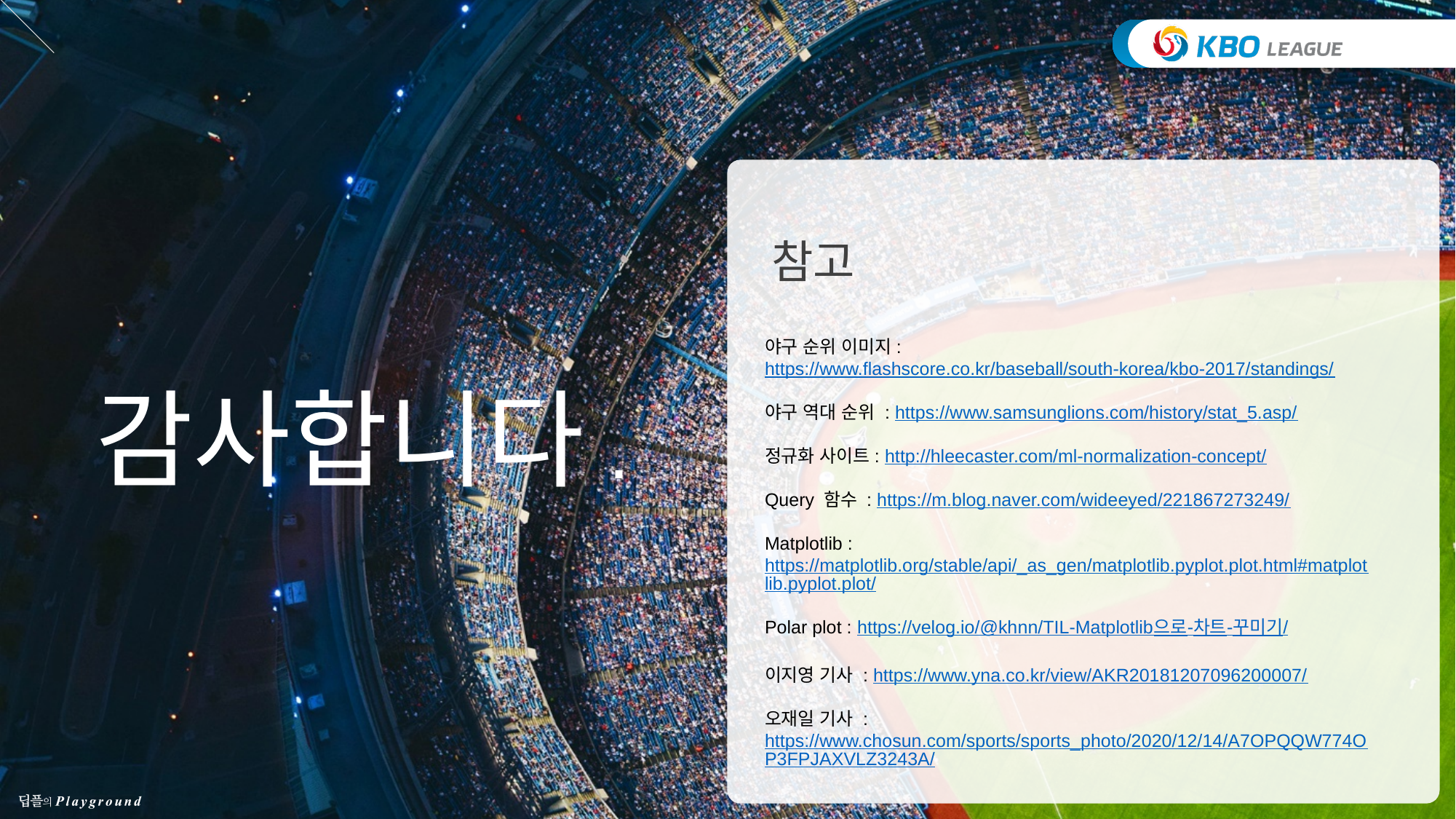

참고
감사합니다.
야구 순위 이미지: https://www.flashscore.co.kr/baseball/south-korea/kbo-2017/standings/

야구 역대 순위 : https://www.samsunglions.com/history/stat_5.asp/

정규화 사이트: http://hleecaster.com/ml-normalization-concept/

Query 함수 : https://m.blog.naver.com/wideeyed/221867273249/

Matplotlib : https://matplotlib.org/stable/api/_as_gen/matplotlib.pyplot.plot.html#matplotlib.pyplot.plot/

Polar plot : https://velog.io/@khnn/TIL-Matplotlib으로-차트-꾸미기/

이지영 기사 : https://www.yna.co.kr/view/AKR20181207096200007/

오재일 기사 : https://www.chosun.com/sports/sports_photo/2020/12/14/A7OPQQW774OP3FPJAXVLZ3243A/